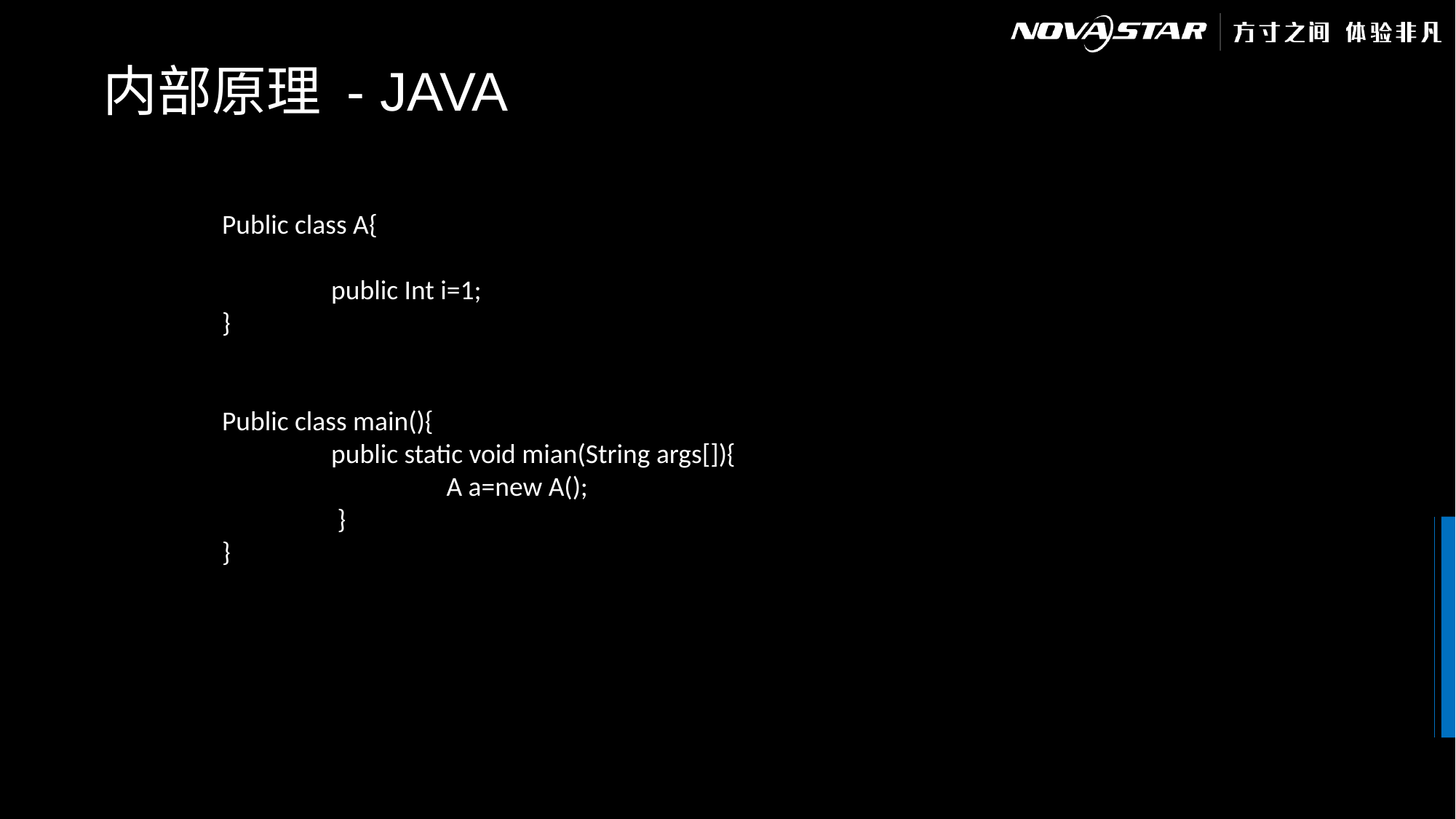

# 内部原理 - JAVA
Public class A{

	public Int i=1;
}

Public class main(){
	public static void mian(String args[]){
		 A a=new A();
	 }
}